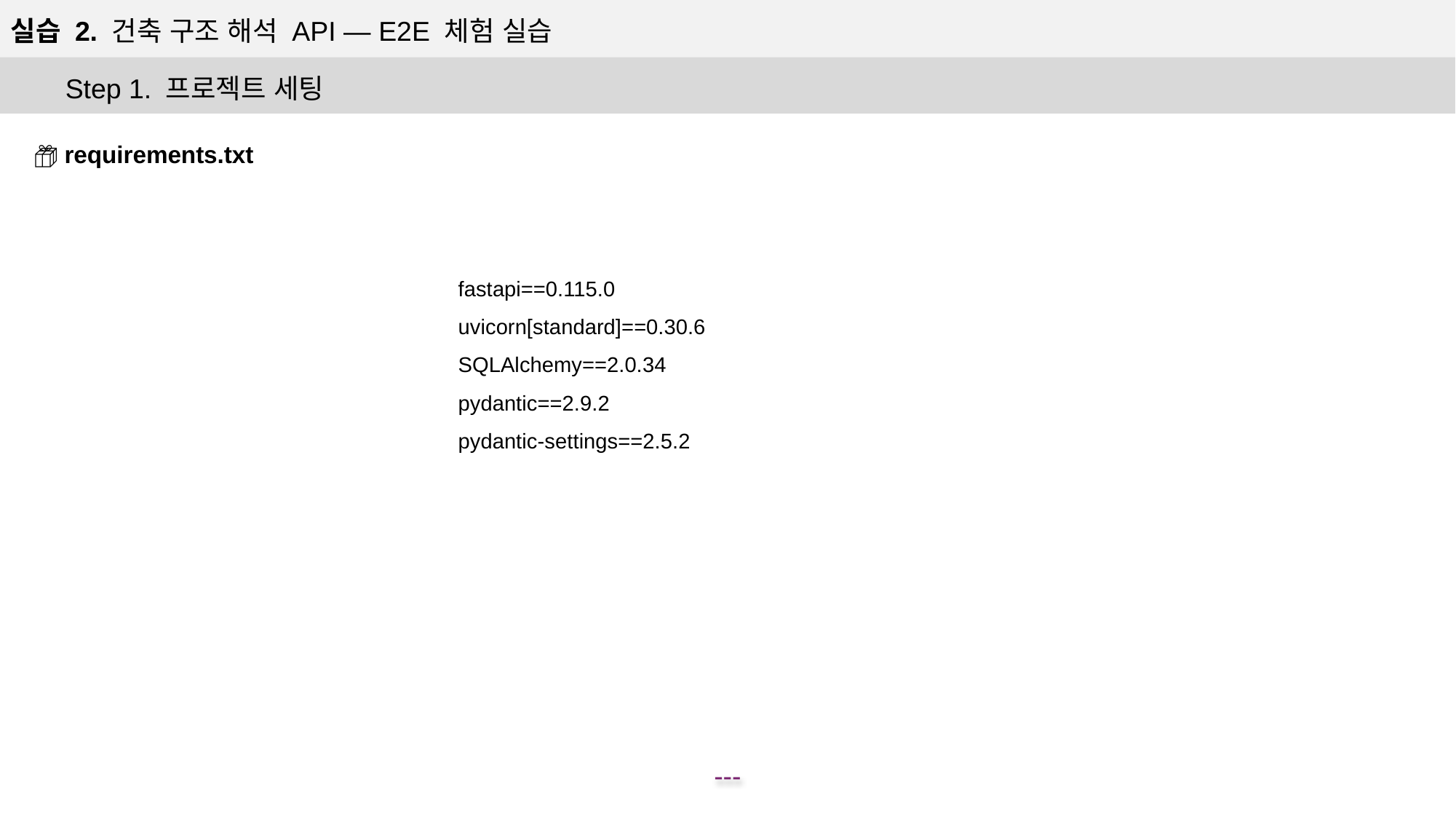

실습 2. 건축 구조 해석 API — E2E 체험 실습
Step 1. 프로젝트 세팅
📦 requirements.txt
fastapi==0.115.0
uvicorn[standard]==0.30.6
SQLAlchemy==2.0.34
pydantic==2.9.2
pydantic-settings==2.5.2
---